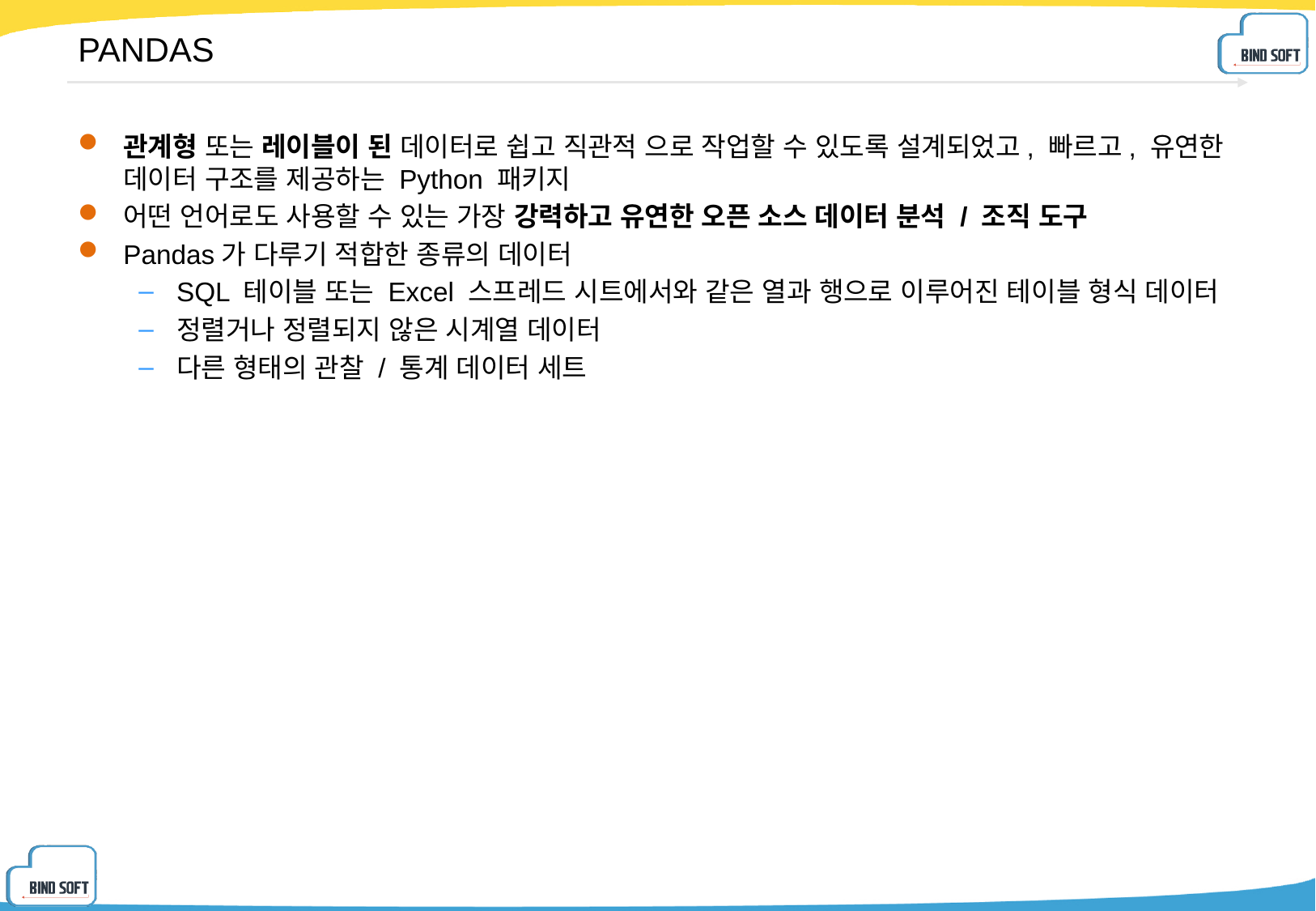

# PANDAS
관계형 또는 레이블이 된 데이터로 쉽고 직관적 으로 작업할 수 있도록 설계되었고, 빠르고, 유연한 데이터 구조를 제공하는 Python 패키지
어떤 언어로도 사용할 수 있는 가장 강력하고 유연한 오픈 소스 데이터 분석 / 조직 도구
Pandas가 다루기 적합한 종류의 데이터
SQL 테이블 또는 Excel 스프레드 시트에서와 같은 열과 행으로 이루어진 테이블 형식 데이터
정렬거나 정렬되지 않은 시계열 데이터
다른 형태의 관찰 / 통계 데이터 세트